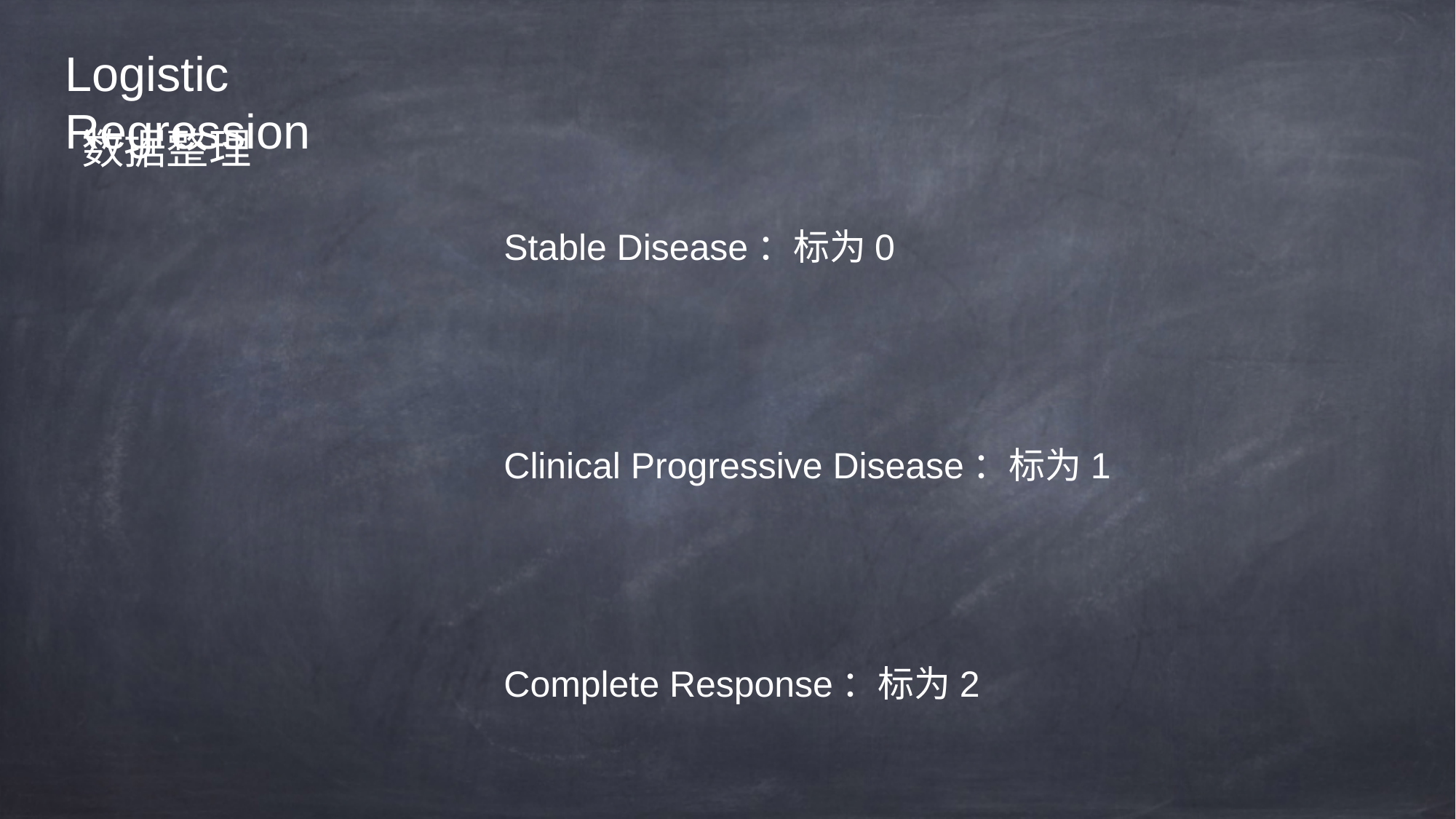

Logistic Regression
数据整理
Stable Disease：标为0

Clinical Progressive Disease：标为1

Complete Response：标为2